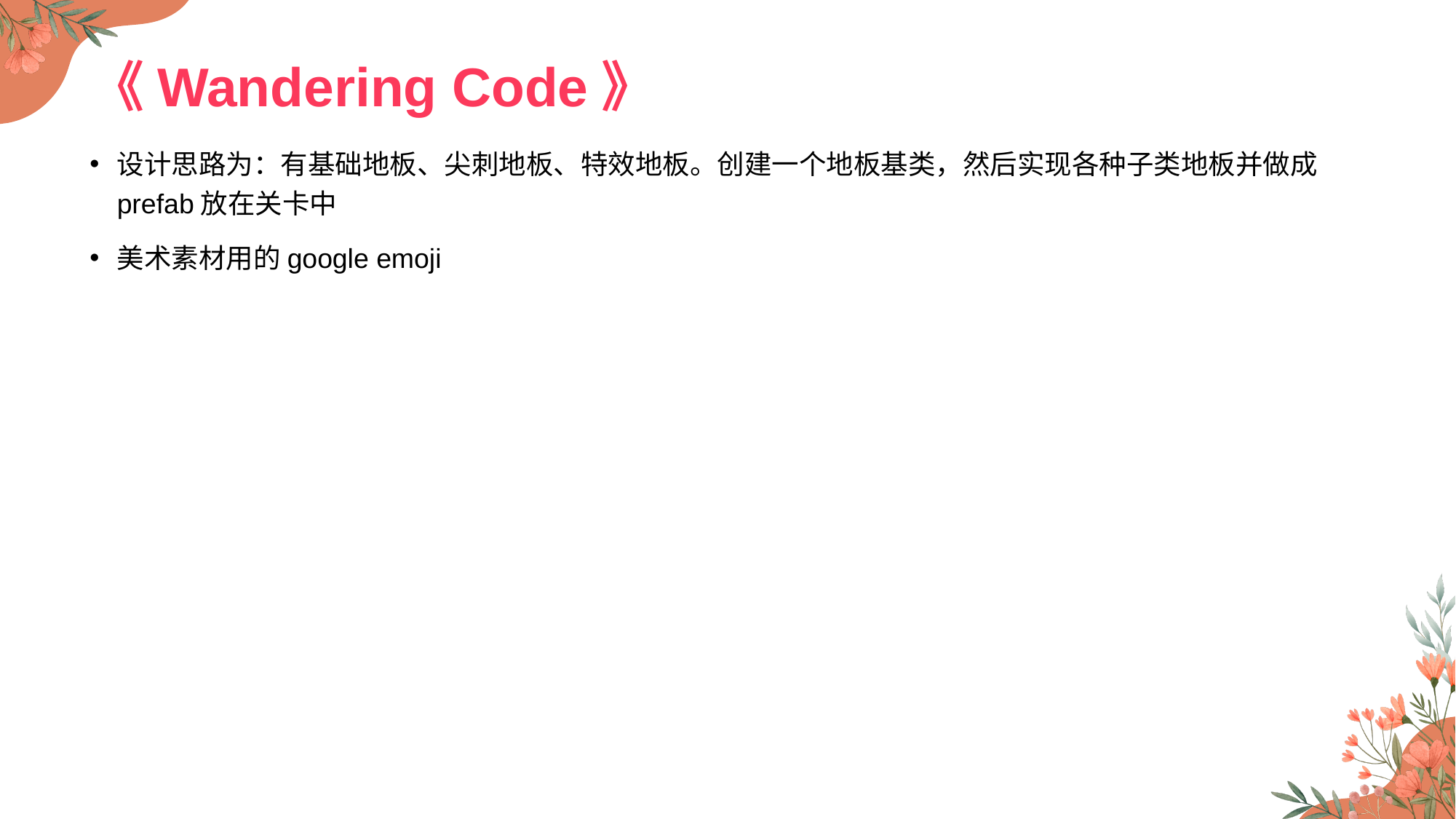

# 《Wandering Code》
设计思路为：有基础地板、尖刺地板、特效地板。创建一个地板基类，然后实现各种子类地板并做成prefab放在关卡中
美术素材用的google emoji